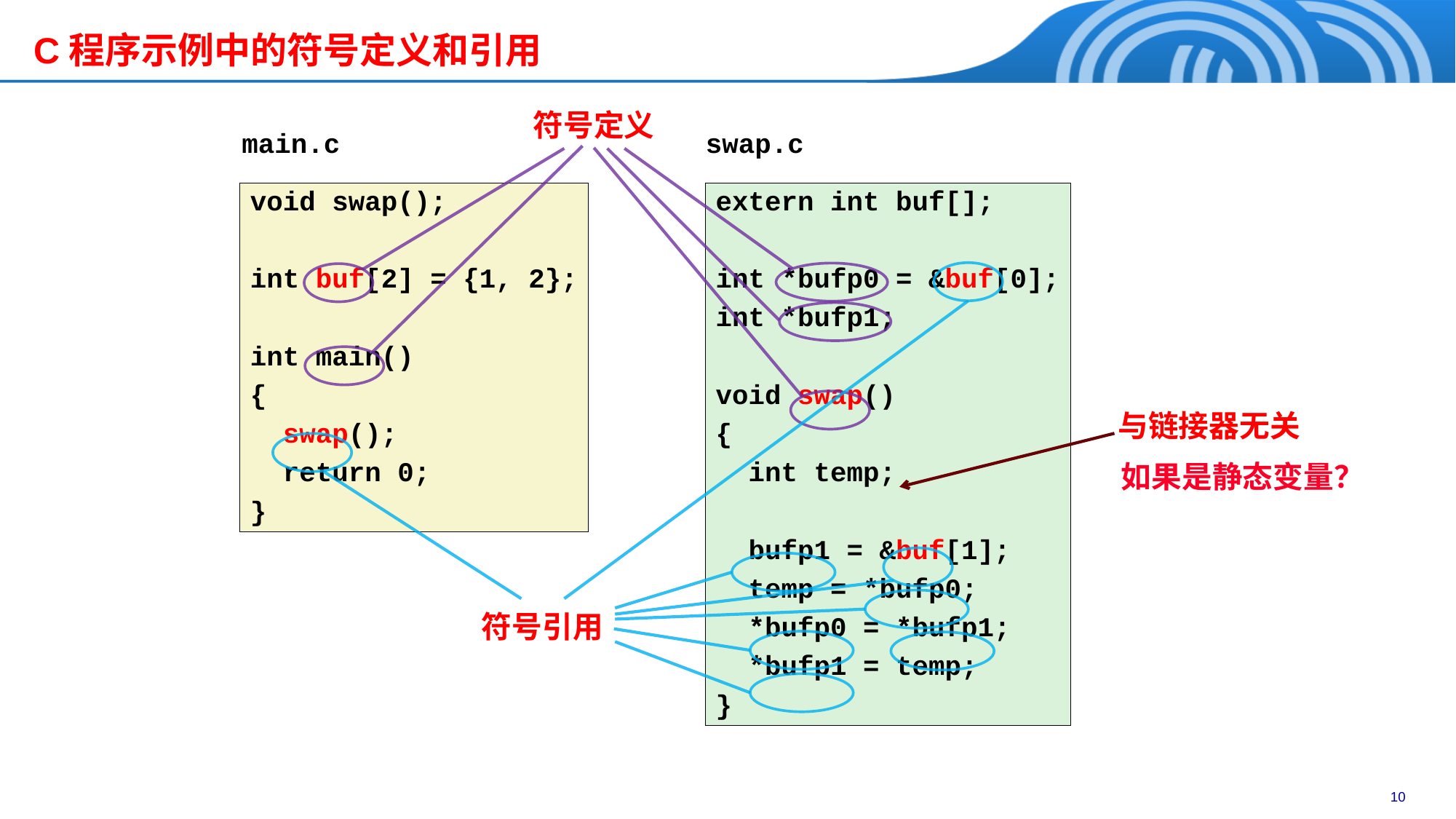

C程序示例中的符号定义和引用
符号定义

main.c
swap.c
void swap();

int buf[2] = {1, 2};

int main()
{
  swap();
  return 0;
}
extern int buf[];

int *bufp0 = &buf[0];
int *bufp1;

void swap()
{
  int temp;

  bufp1 = &buf[1];
  temp = *bufp0;
  *bufp0 = *bufp1;
  *bufp1 = temp;
}

符号引用

与链接器无关
如果是静态变量？